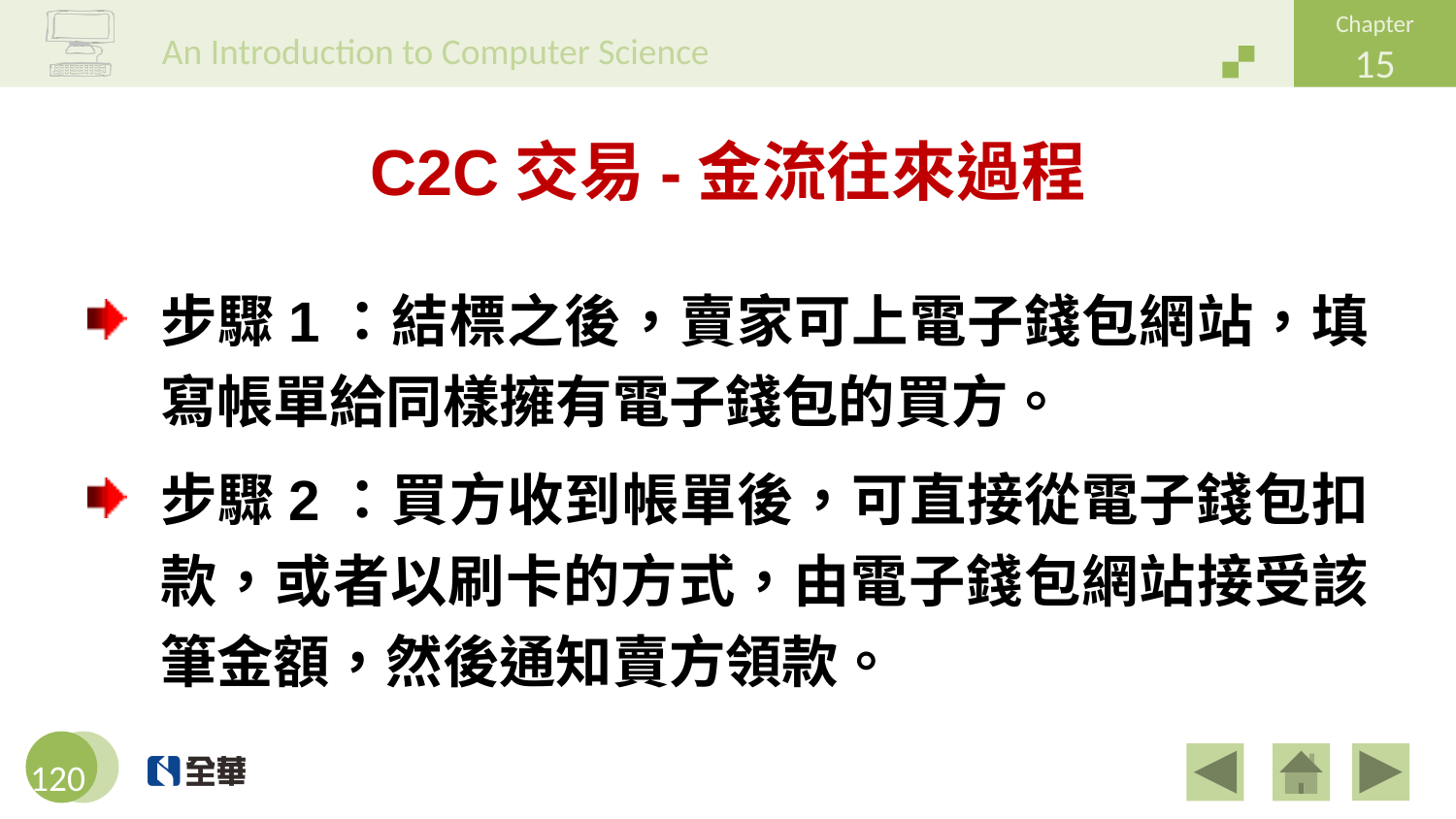

# C2C交易-金流往來過程
步驟1：結標之後，賣家可上電子錢包網站，填寫帳單給同樣擁有電子錢包的買方。
步驟2：買方收到帳單後，可直接從電子錢包扣款，或者以刷卡的方式，由電子錢包網站接受該筆金額，然後通知賣方領款。